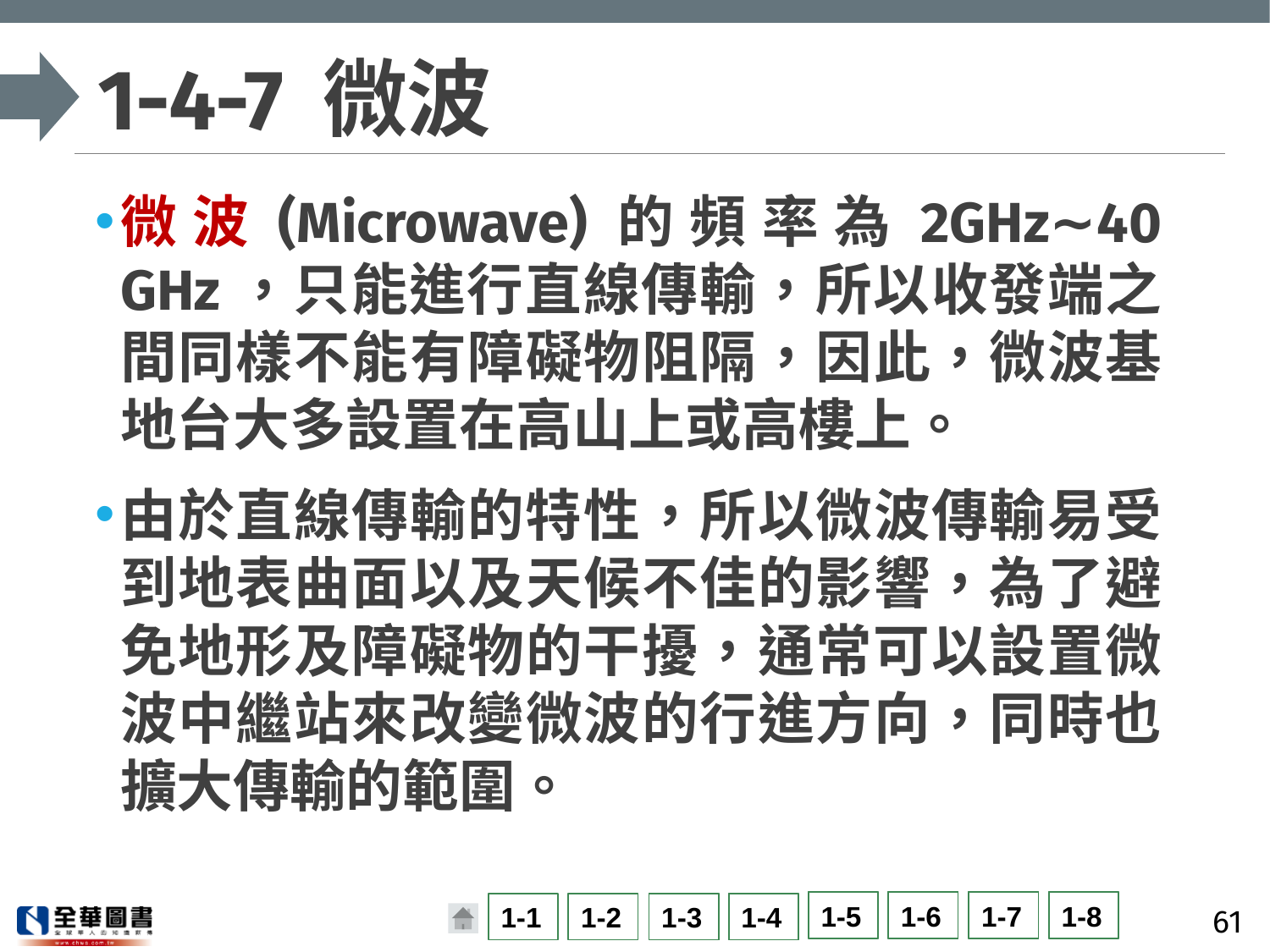

# 1-4-7 微波
微波(Microwave)的頻率為2GHz∼40 GHz，只能進行直線傳輸，所以收發端之間同樣不能有障礙物阻隔，因此，微波基地台大多設置在高山上或高樓上。
由於直線傳輸的特性，所以微波傳輸易受到地表曲面以及天候不佳的影響，為了避免地形及障礙物的干擾，通常可以設置微波中繼站來改變微波的行進方向，同時也擴大傳輸的範圍。

61